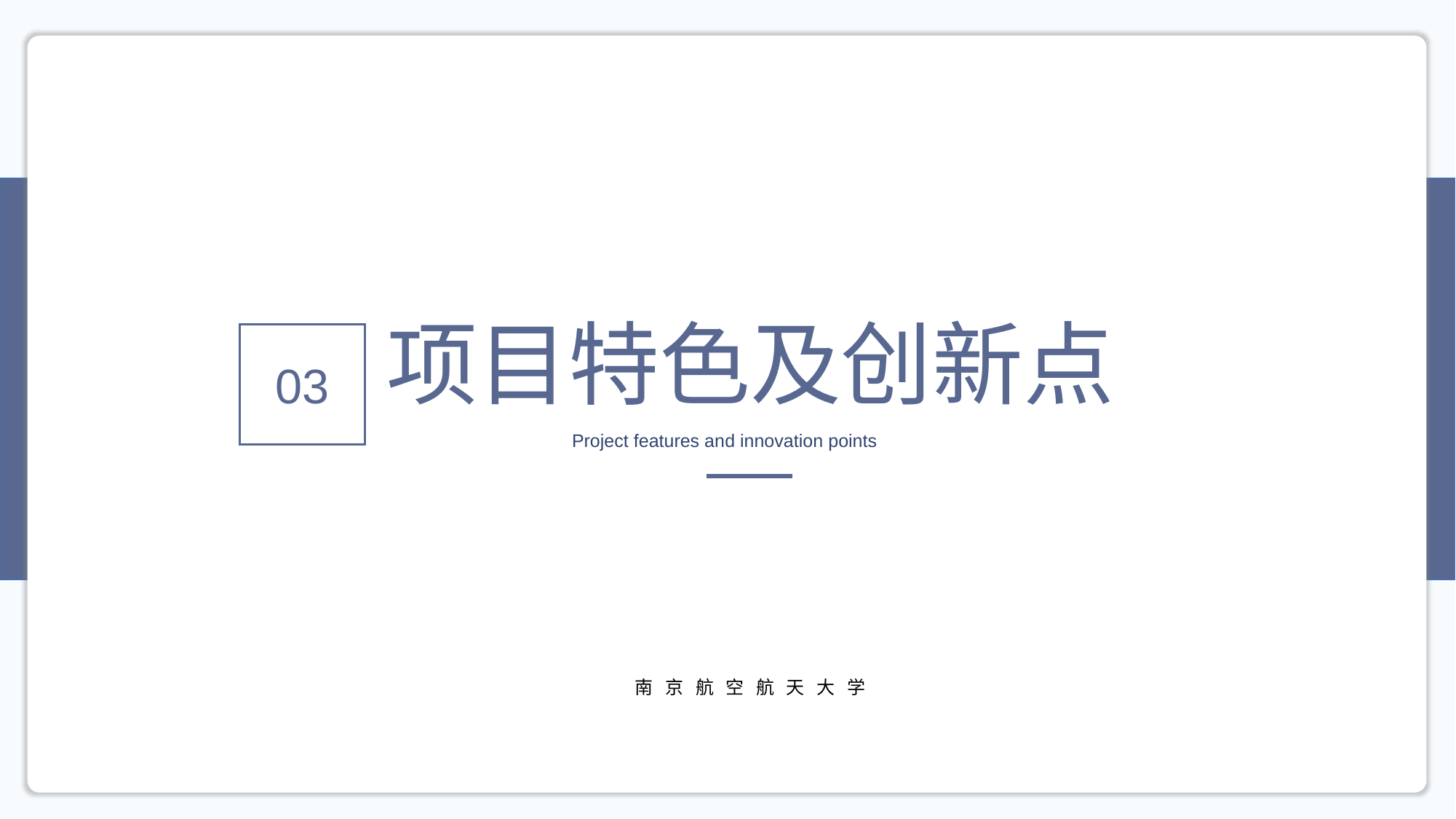

项目特色及创新点
03
Project features and innovation points
南京航空航天大学